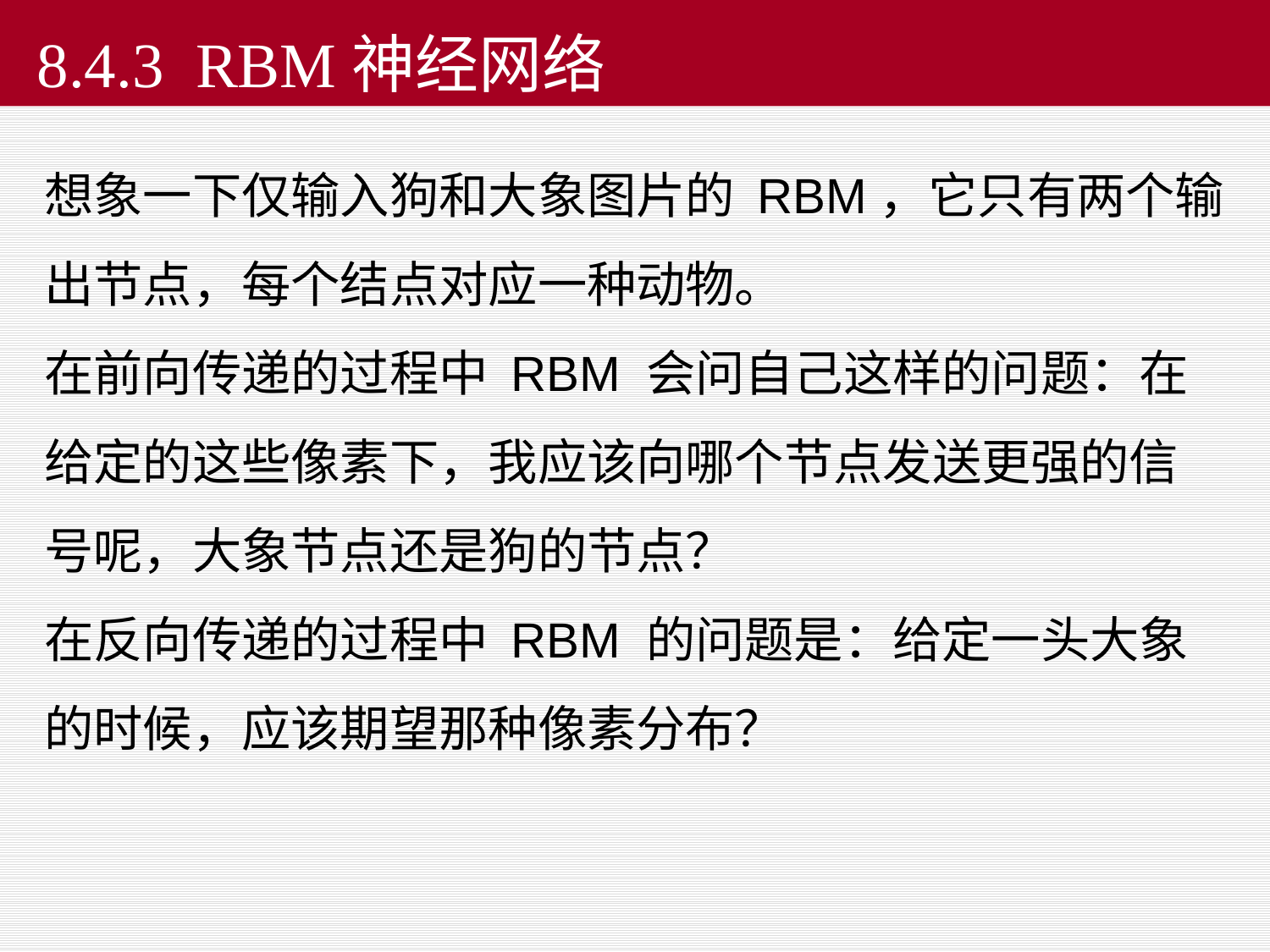

8.4.3  RBM神经网络
想象一下仅输入狗和大象图片的 RBM，它只有两个输出节点，每个结点对应一种动物。
在前向传递的过程中 RBM 会问自己这样的问题：在给定的这些像素下，我应该向哪个节点发送更强的信号呢，大象节点还是狗的节点？
在反向传递的过程中 RBM 的问题是：给定一头大象的时候，应该期望那种像素分布？